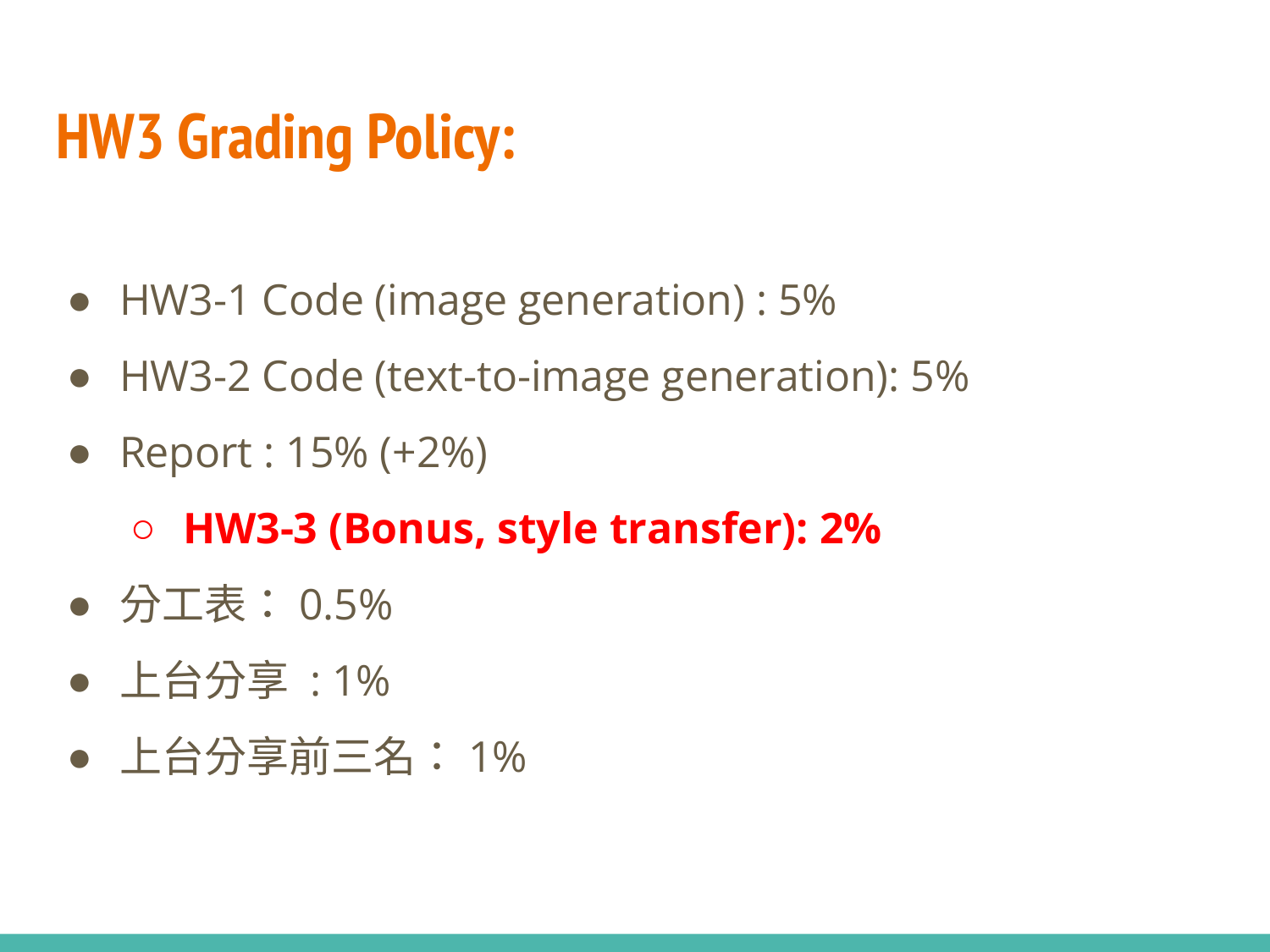

# HW3 Grading Policy:
HW3-1 Code (image generation) : 5%
HW3-2 Code (text-to-image generation): 5%
Report : 15% (+2%)
HW3-3 (Bonus, style transfer): 2%
分工表：0.5%
上台分享 : 1%
上台分享前三名：1%